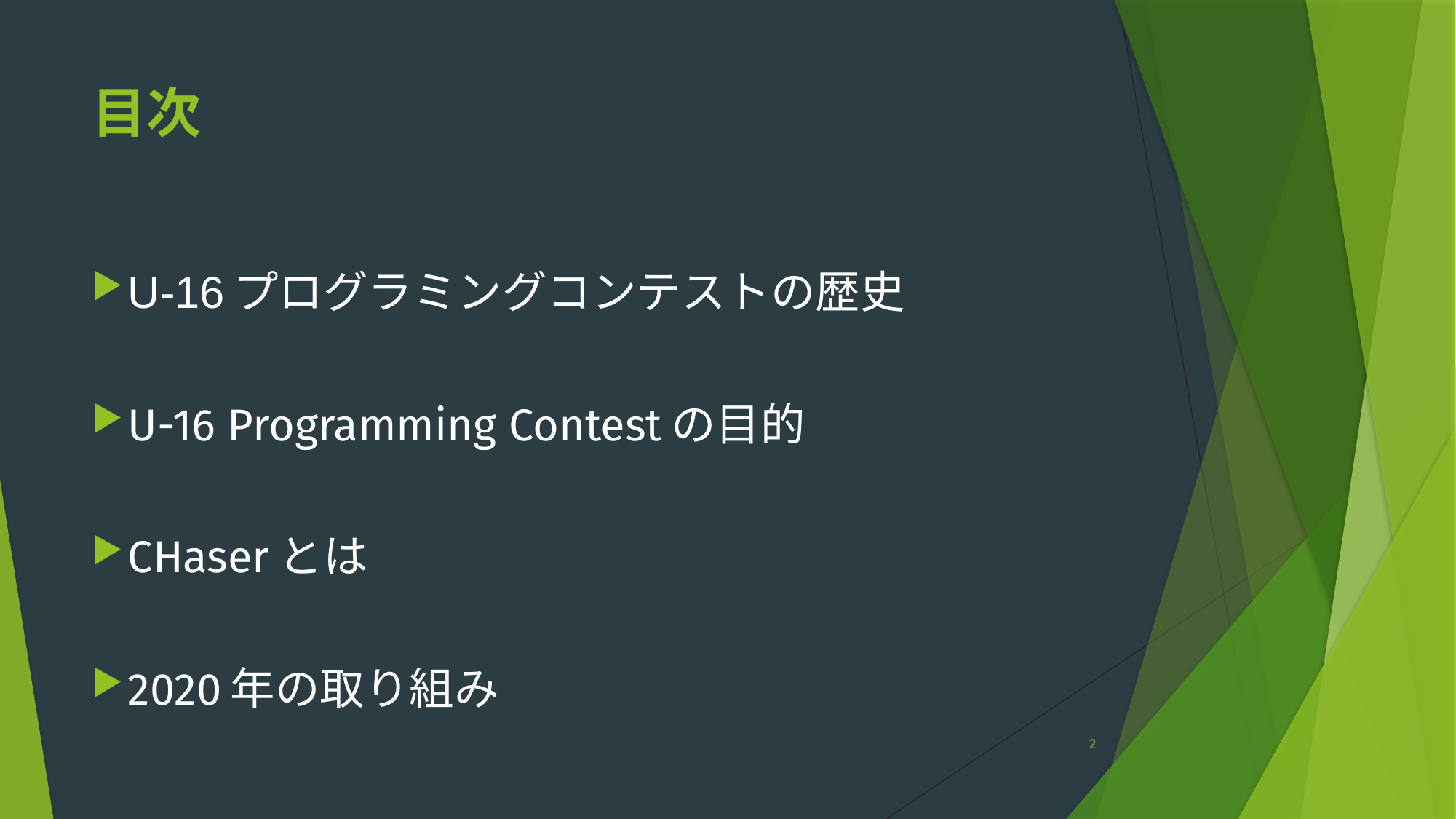

# 目次
U-16プログラミングコンテストの歴史

U-16 Programming Contestの目的

CHaserとは

2020年の取り組み

2